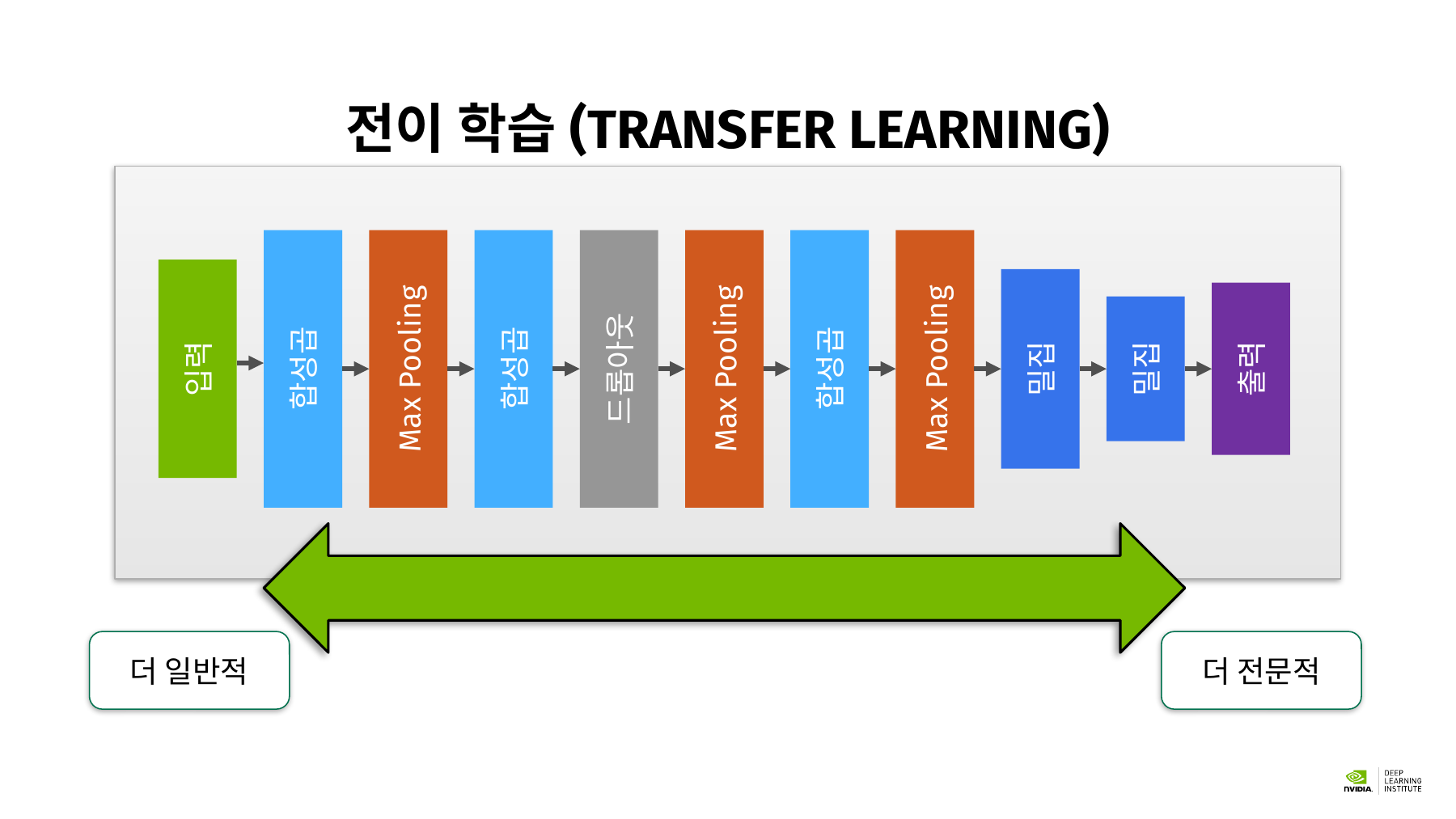

# 전이 학습(Transfer Learning)

입력
합성곱
Max Pooling
합성곱
드롭아웃
Max Pooling
합성곱
Max Pooling
밀집
밀집
출력

더 일반적
더 전문적